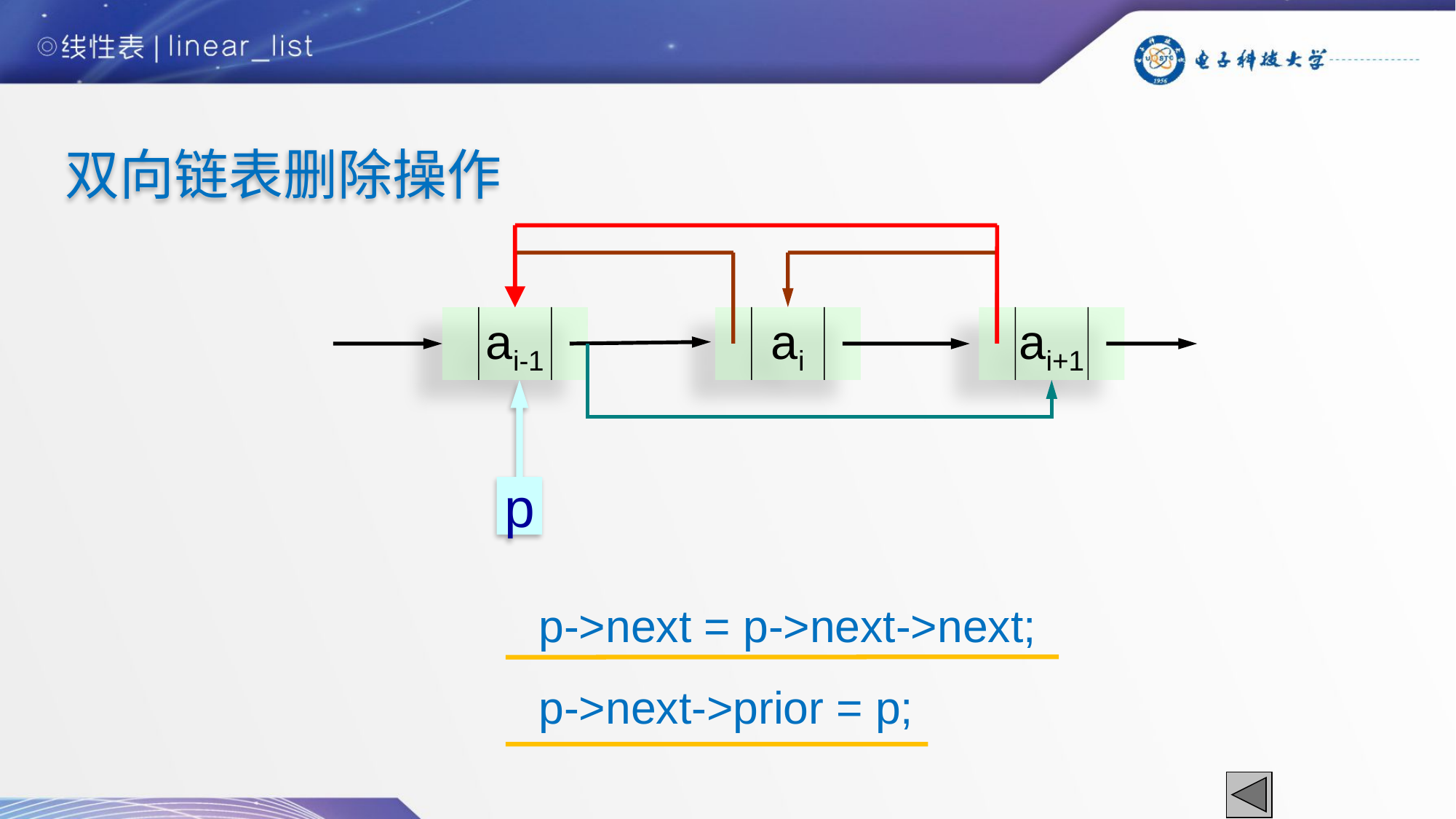

双向链表删除操作

ai-1

ai

ai+1

p
p->next = p->next->next;
p->next->prior = p;